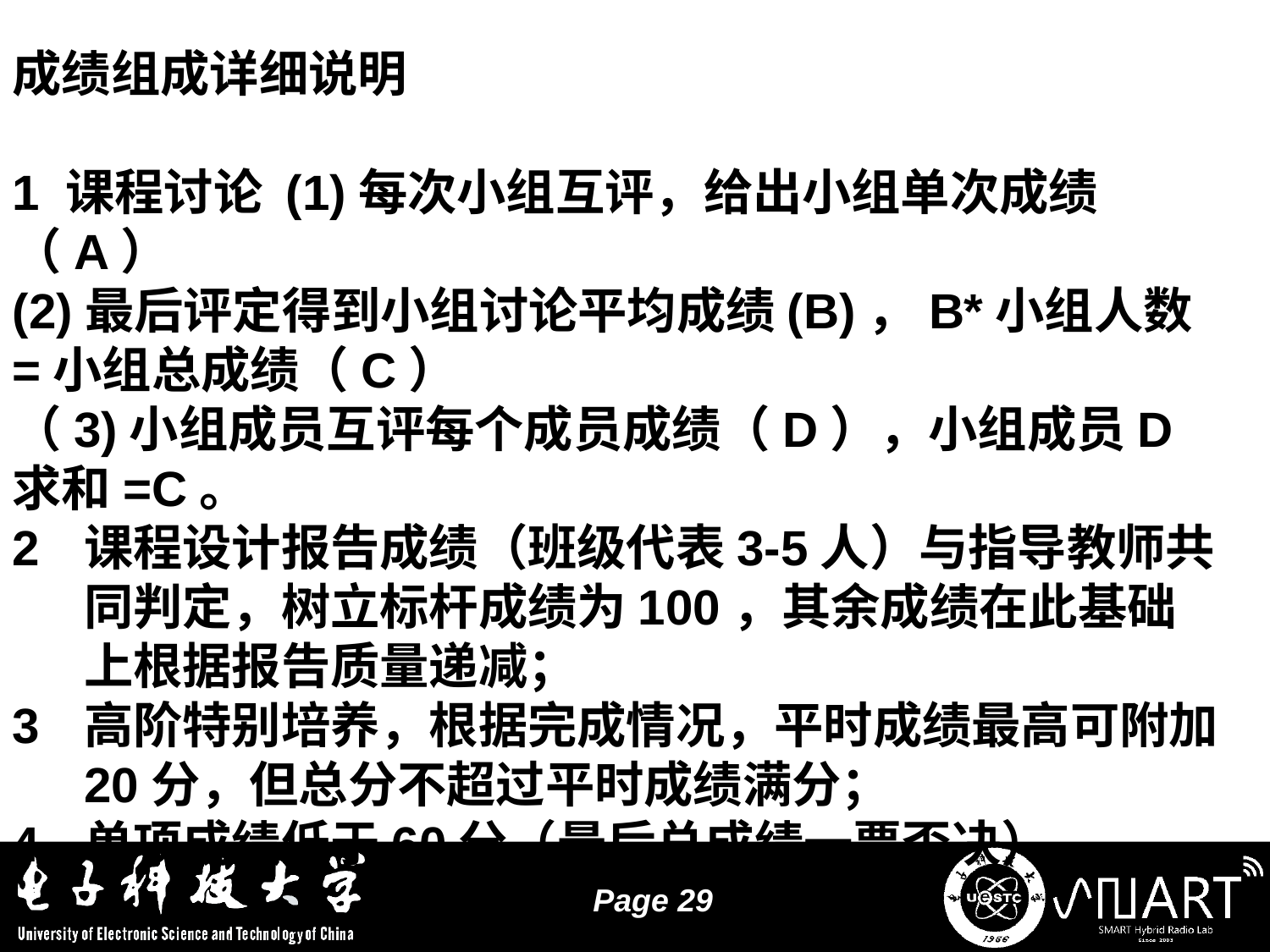

成绩组成详细说明

1 课程讨论 (1)每次小组互评，给出小组单次成绩（A）
(2)最后评定得到小组讨论平均成绩(B)，B*小组人数=小组总成绩（C）
（3)小组成员互评每个成员成绩（D），小组成员D求和=C。
课程设计报告成绩（班级代表3-5人）与指导教师共同判定，树立标杆成绩为100，其余成绩在此基础上根据报告质量递减；
高阶特别培养，根据完成情况，平时成绩最高可附加20分，但总分不超过平时成绩满分；
单项成绩低于60分（最后总成绩一票否决）。